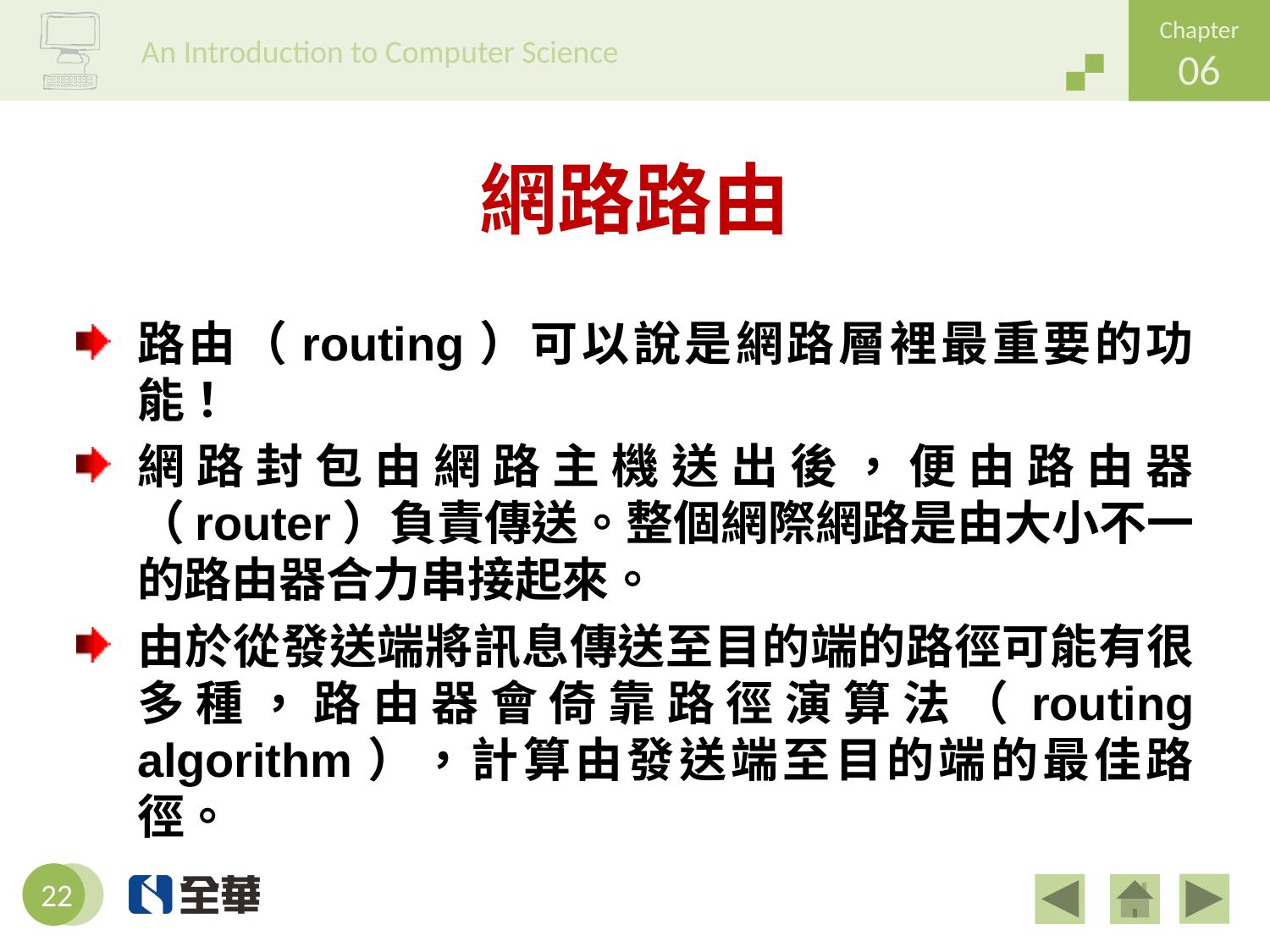

# 網路路由
路由（routing）可以說是網路層裡最重要的功能！
網路封包由網路主機送出後，便由路由器（router）負責傳送。整個網際網路是由大小不一的路由器合力串接起來。
由於從發送端將訊息傳送至目的端的路徑可能有很多種，路由器會倚靠路徑演算法（routing algorithm），計算由發送端至目的端的最佳路徑。